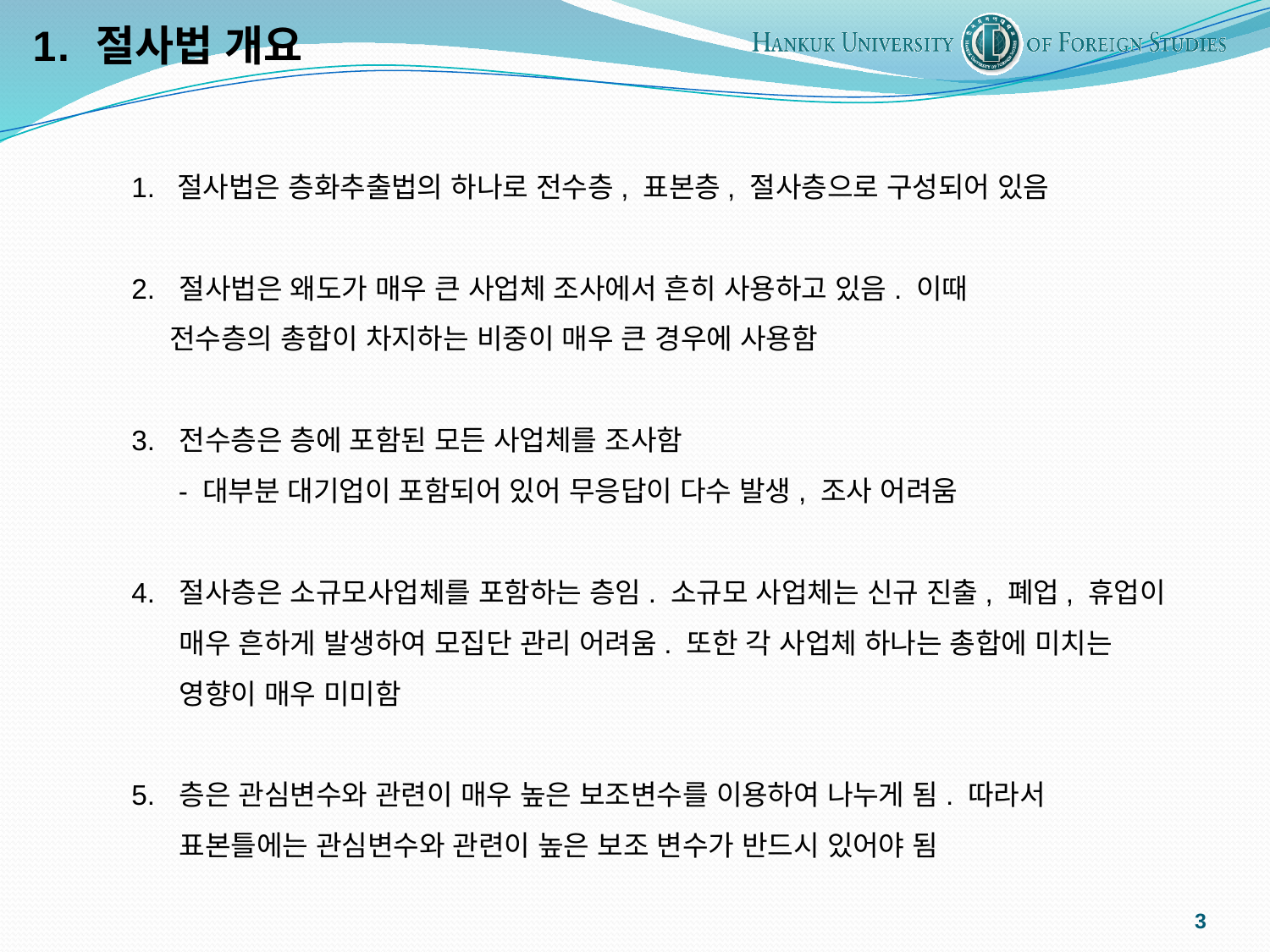

절사법 개요

1.  절사법은 층화추출법의 하나로 전수층, 표본층, 절사층으로 구성되어 있음

절사법은 왜도가 매우 큰 사업체 조사에서 흔히 사용하고 있음. 이때
    전수층의 총합이 차지하는 비중이 매우 큰 경우에 사용함

전수층은 층에 포함된 모든 사업체를 조사함
      - 대부분 대기업이 포함되어 있어 무응답이 다수 발생, 조사 어려움

절사층은 소규모사업체를 포함하는 층임. 소규모 사업체는 신규 진출, 폐업, 휴업이 매우 흔하게 발생하여 모집단 관리 어려움. 또한 각 사업체 하나는 총합에 미치는 영향이 매우 미미함

층은 관심변수와 관련이 매우 높은 보조변수를 이용하여 나누게 됨. 따라서 표본틀에는 관심변수와 관련이 높은 보조 변수가 반드시 있어야 됨
3